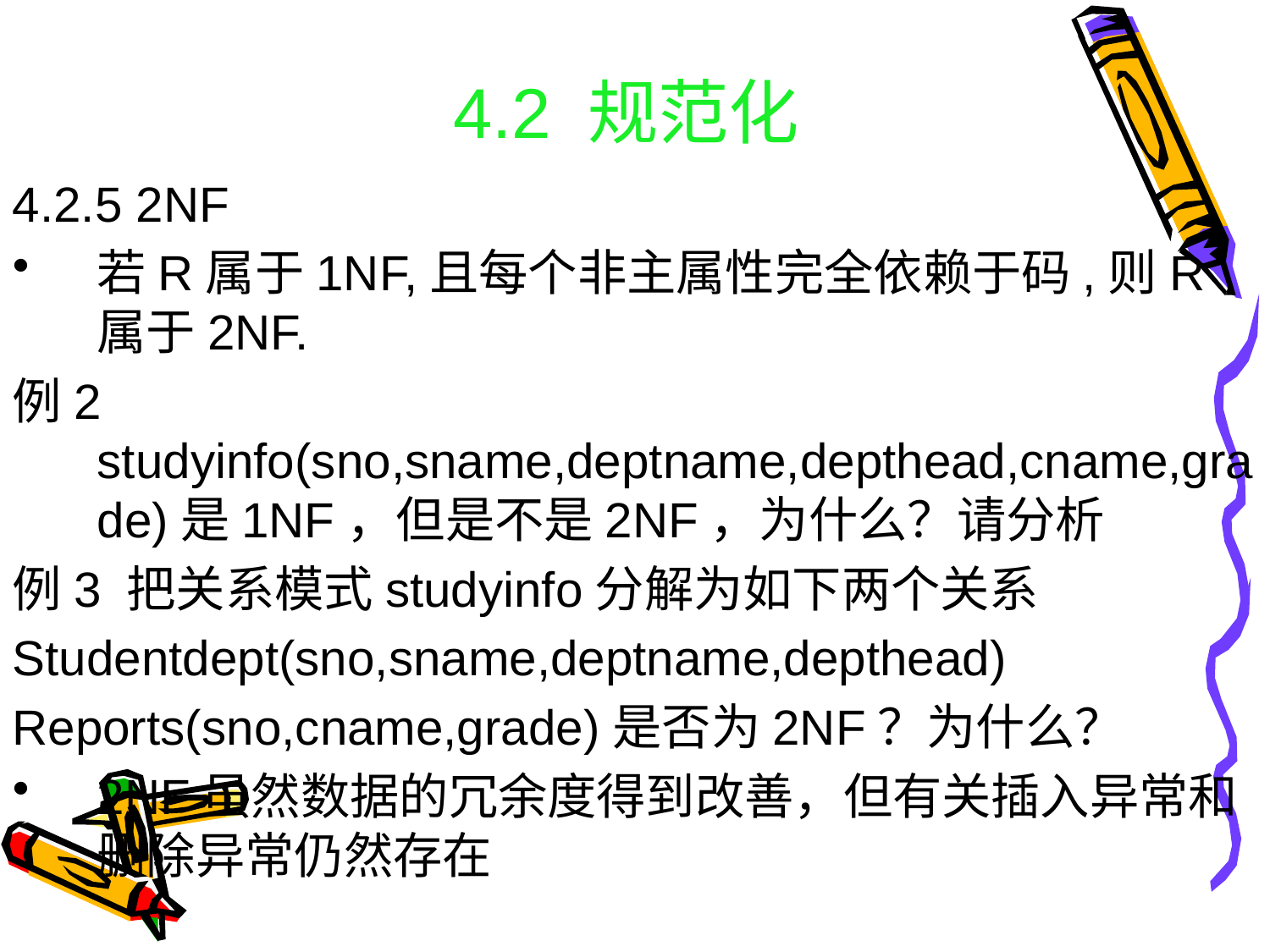

# 4.2 规范化
4.2.5 2NF
若R属于1NF,且每个非主属性完全依赖于码,则R属于2NF.
例2 studyinfo(sno,sname,deptname,depthead,cname,grade)是1NF，但是不是2NF，为什么？请分析
例3 把关系模式studyinfo分解为如下两个关系
Studentdept(sno,sname,deptname,depthead)
Reports(sno,cname,grade)是否为2NF？为什么？
2NF虽然数据的冗余度得到改善，但有关插入异常和删除异常仍然存在